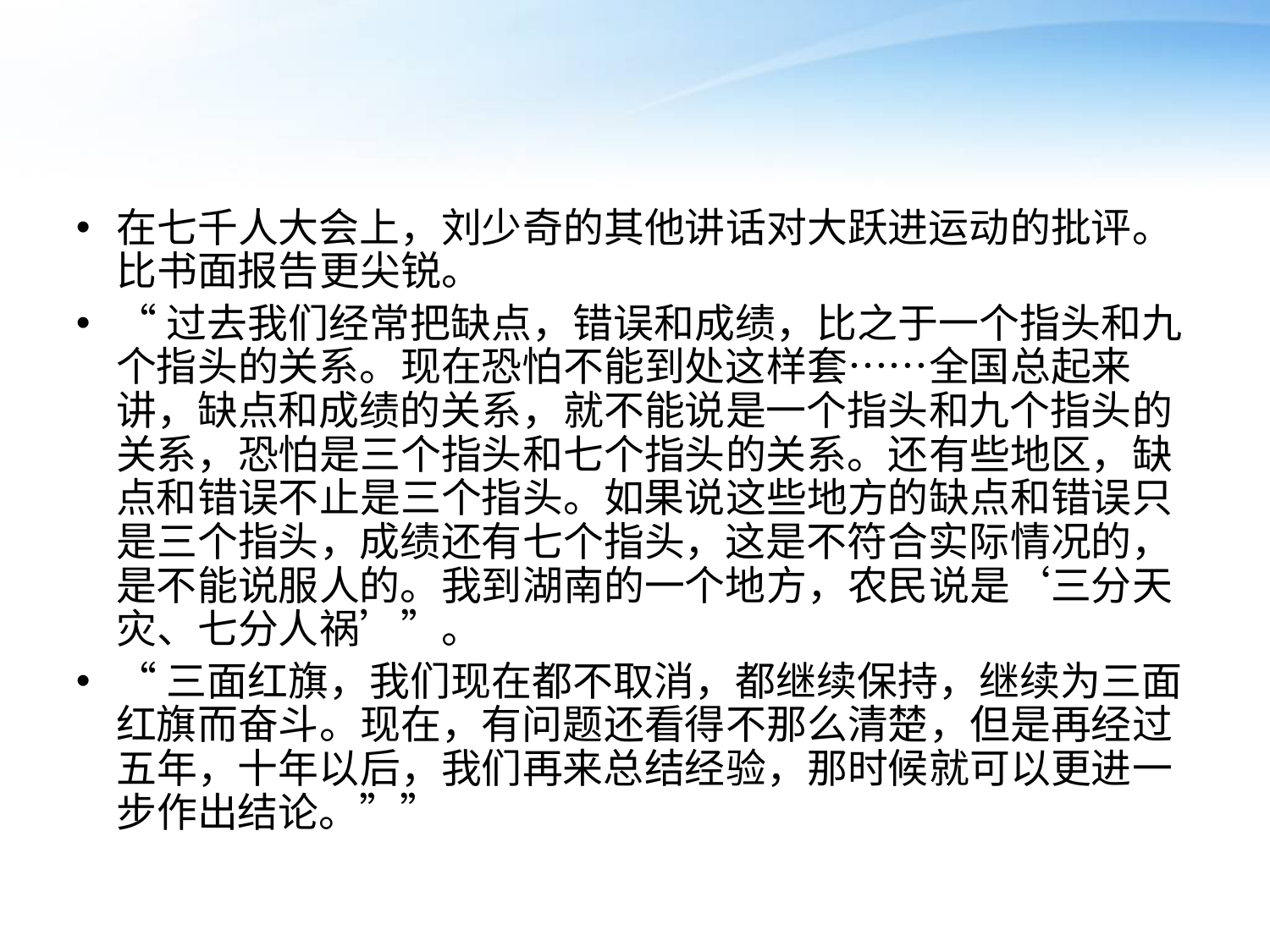

#
在七千人大会上，刘少奇的其他讲话对大跃进运动的批评。比书面报告更尖锐。
“过去我们经常把缺点，错误和成绩，比之于一个指头和九个指头的关系。现在恐怕不能到处这样套……全国总起来讲，缺点和成绩的关系，就不能说是一个指头和九个指头的关系，恐怕是三个指头和七个指头的关系。还有些地区，缺点和错误不止是三个指头。如果说这些地方的缺点和错误只是三个指头，成绩还有七个指头，这是不符合实际情况的，是不能说服人的。我到湖南的一个地方，农民说是‘三分天灾、七分人祸’”。
“三面红旗，我们现在都不取消，都继续保持，继续为三面红旗而奋斗。现在，有问题还看得不那么清楚，但是再经过五年，十年以后，我们再来总结经验，那时候就可以更进一步作出结论。””